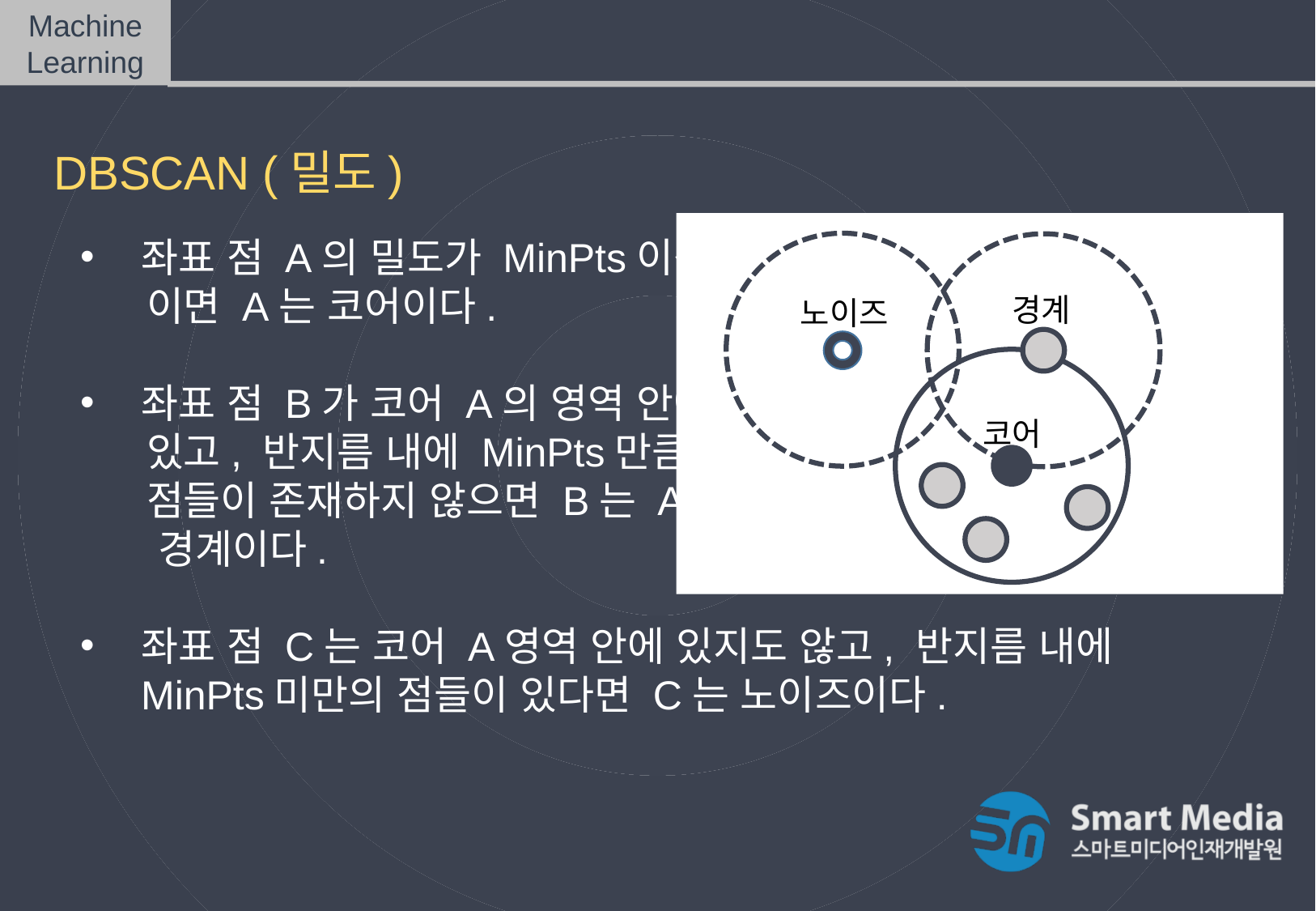

Machine Learning
DBSCAN(density-based spatial clustering of applications with noise)

DBSCAN (밀도)

경계
노이즈

코어

좌표 점 A의 밀도가 MinPts이상
     이면 A는 코어이다.

좌표 점 B가 코어 A의 영역 안에
     있고, 반지름 내에 MinPts만큼의
     점들이 존재하지 않으면 B는 A의
      경계이다.

좌표 점 C는 코어 A영역 안에 있지도 않고, 반지름 내에 MinPts미만의 점들이 있다면 C는 노이즈이다.